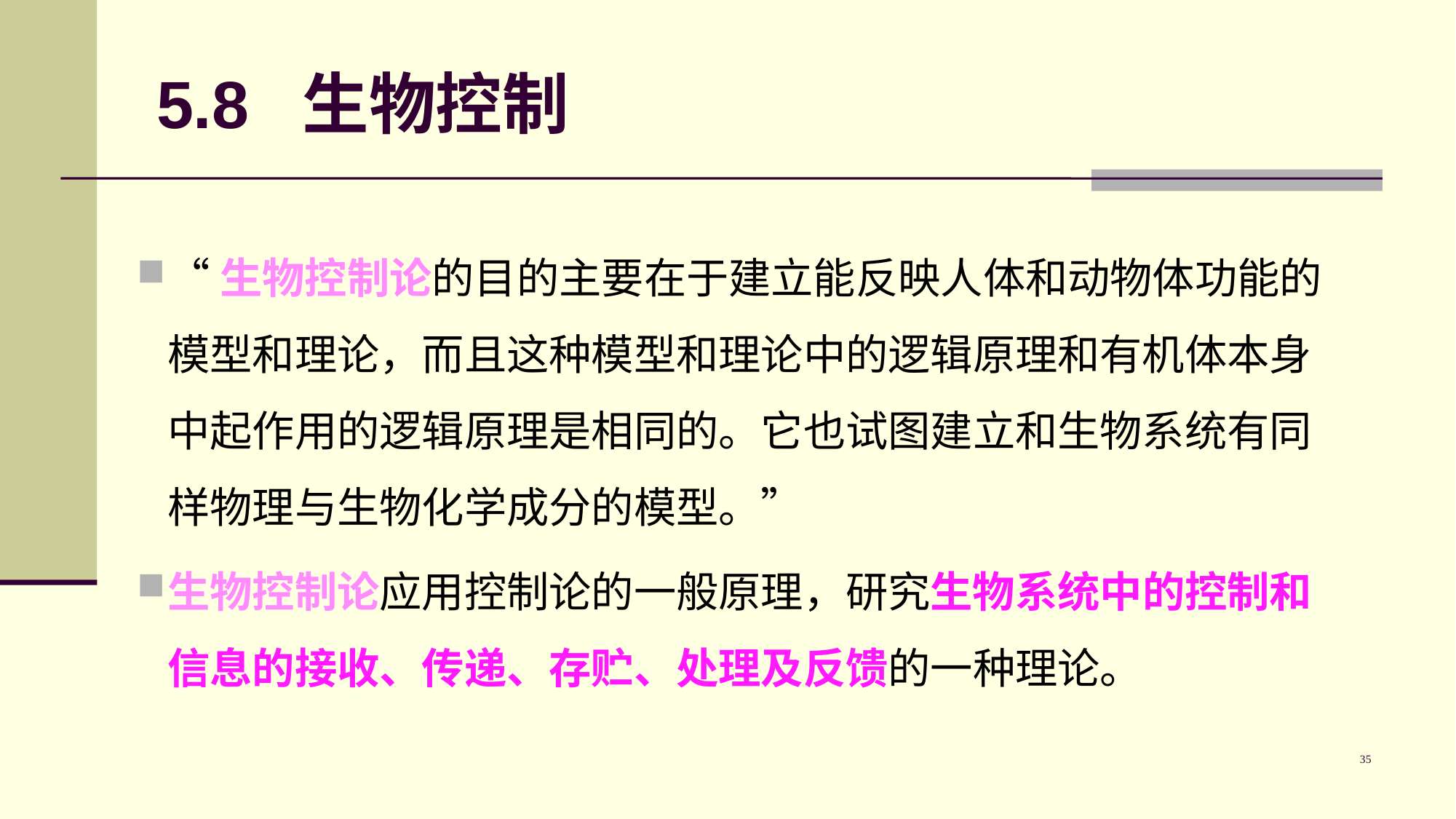

# 5.8  生物控制
“生物控制论的目的主要在于建立能反映人体和动物体功能的模型和理论，而且这种模型和理论中的逻辑原理和有机体本身中起作用的逻辑原理是相同的。它也试图建立和生物系统有同样物理与生物化学成分的模型。”
生物控制论应用控制论的一般原理，研究生物系统中的控制和信息的接收、传递、存贮、处理及反馈的一种理论。
35